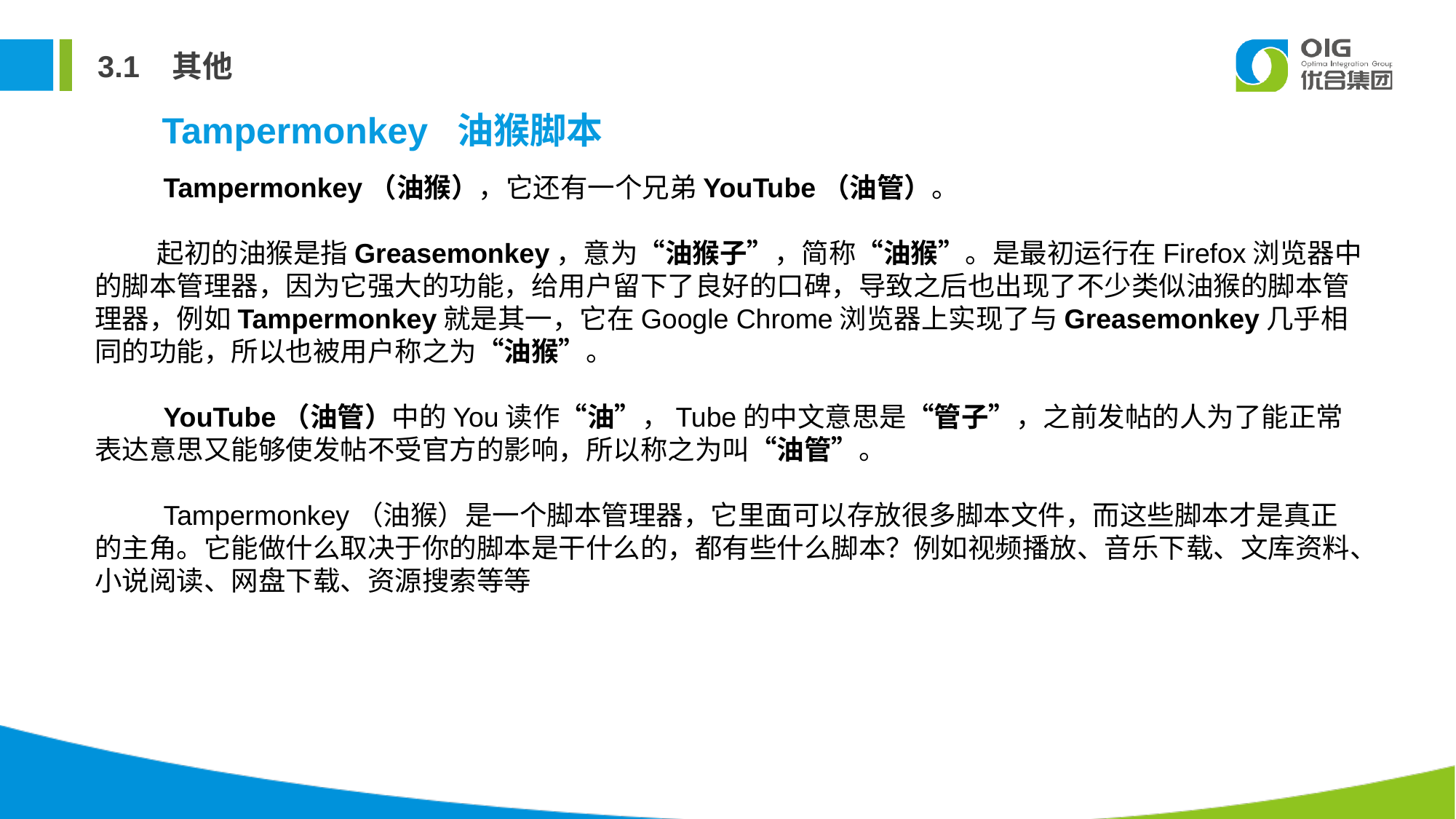

3.1   其他
 Tampermonkey  油猴脚本

         Tampermonkey（油猴），它还有一个兄弟YouTube（油管）。

         起初的油猴是指Greasemonkey，意为“油猴子”，简称“油猴”。是最初运行在Firefox浏览器中的脚本管理器，因为它强大的功能，给用户留下了良好的口碑，导致之后也出现了不少类似油猴的脚本管理器，例如Tampermonkey就是其一，它在Google Chrome浏览器上实现了与Greasemonkey几乎相同的功能，所以也被用户称之为“油猴”。

         YouTube（油管）中的You读作“油”，Tube的中文意思是“管子”，之前发帖的人为了能正常表达意思又能够使发帖不受官方的影响，所以称之为叫“油管”。

         Tampermonkey（油猴）是一个脚本管理器，它里面可以存放很多脚本文件，而这些脚本才是真正的主角。它能做什么取决于你的脚本是干什么的，都有些什么脚本？例如视频播放、音乐下载、文库资料、小说阅读、网盘下载、资源搜索等等